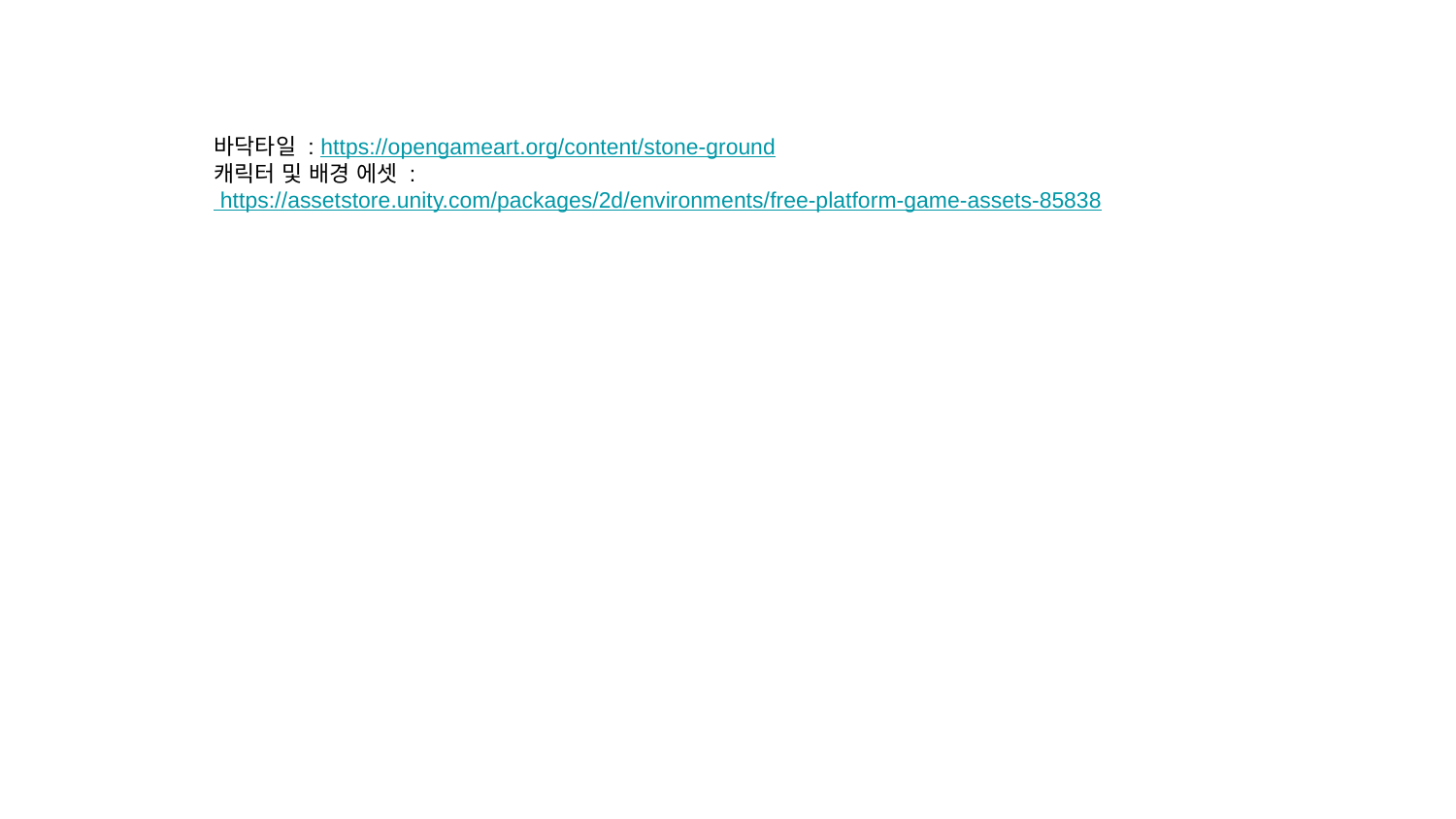

바닥타일 : https://opengameart.org/content/stone-ground
캐릭터 및 배경 에셋 : https://assetstore.unity.com/packages/2d/environments/free-platform-game-assets-85838